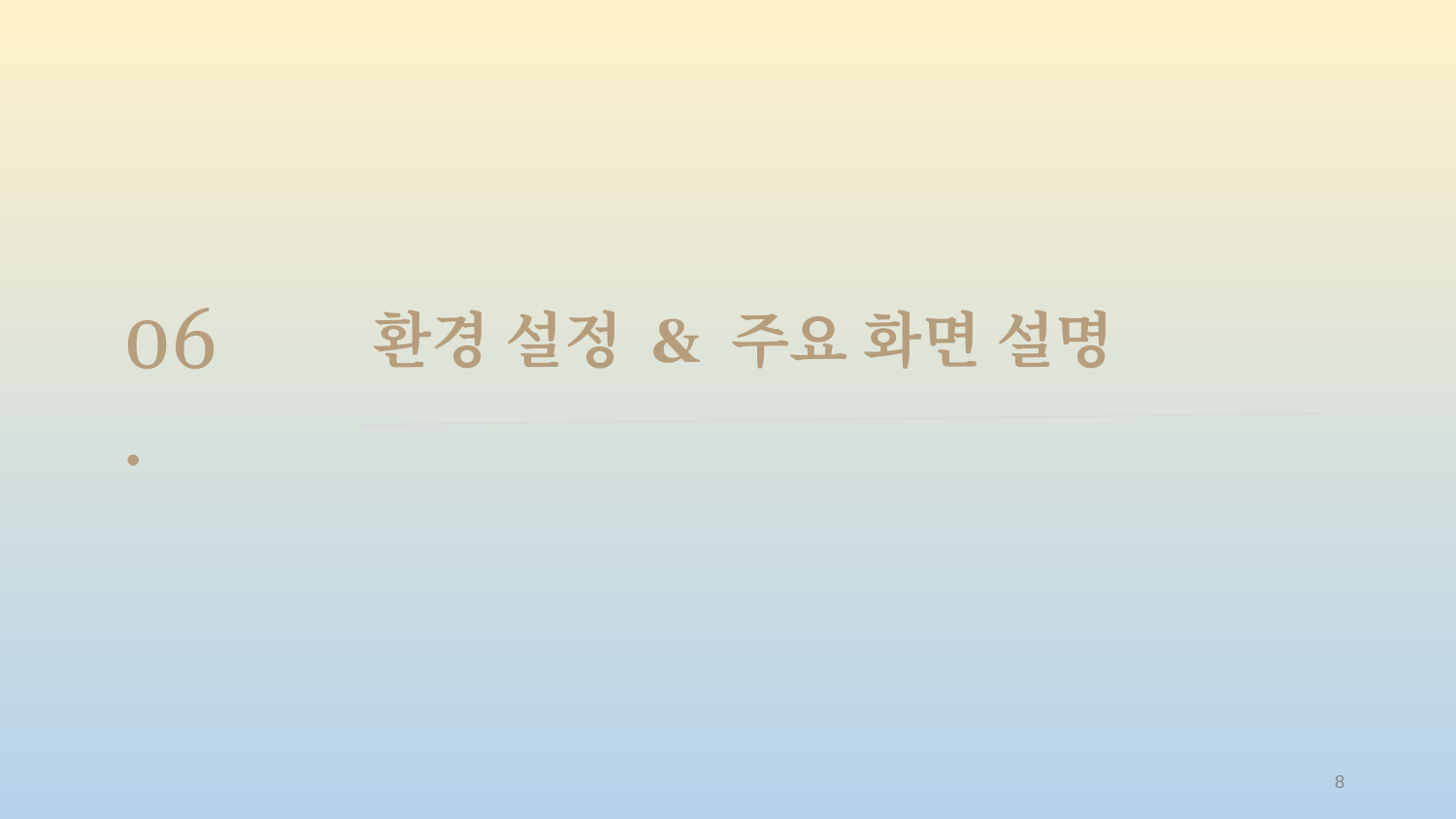

06.
환경 설정 & 주요 화면 설명
8